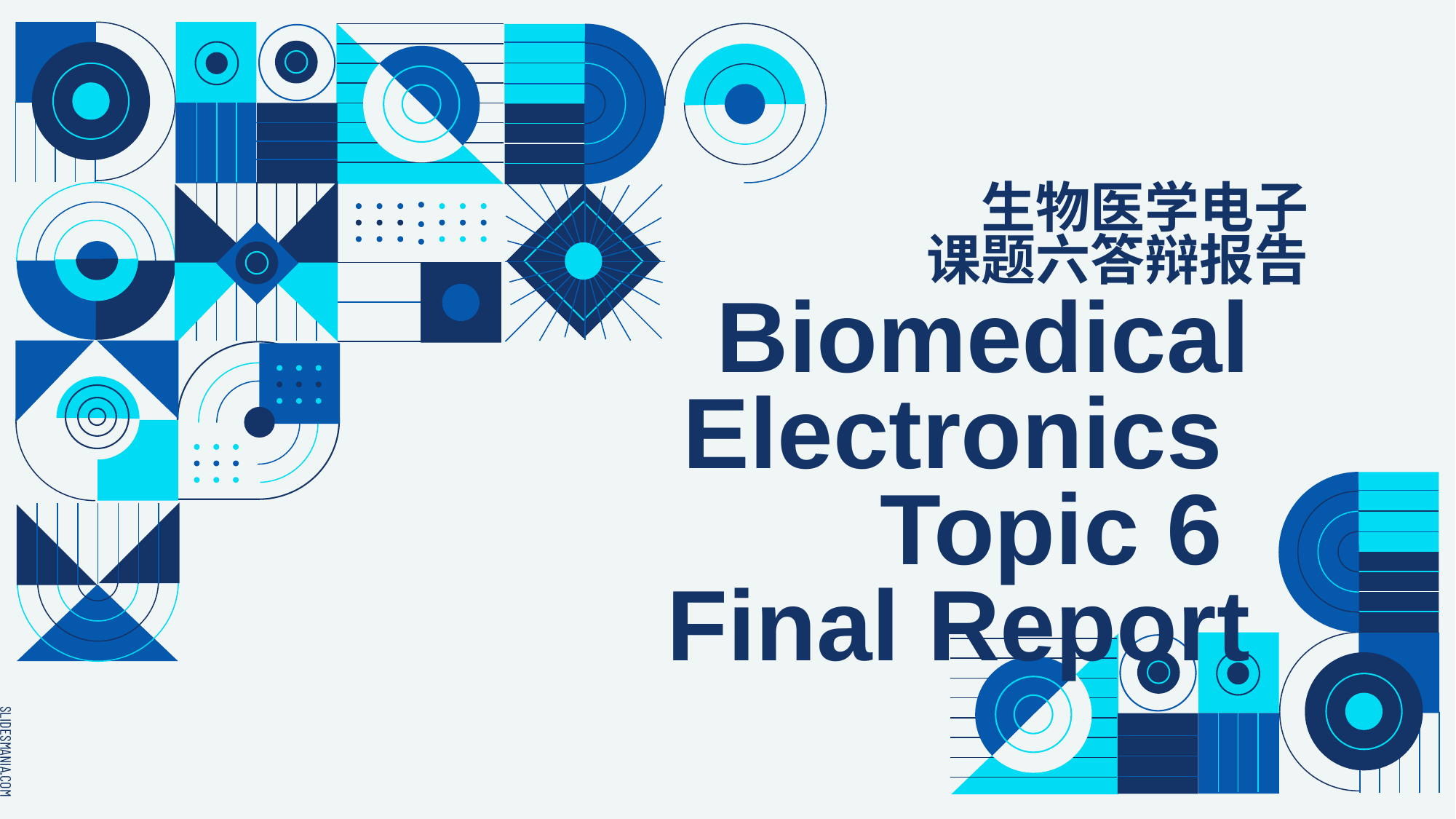

# 生物医学电子 课题六答辩报告
Biomedical Electronics
Topic 6
Final Report